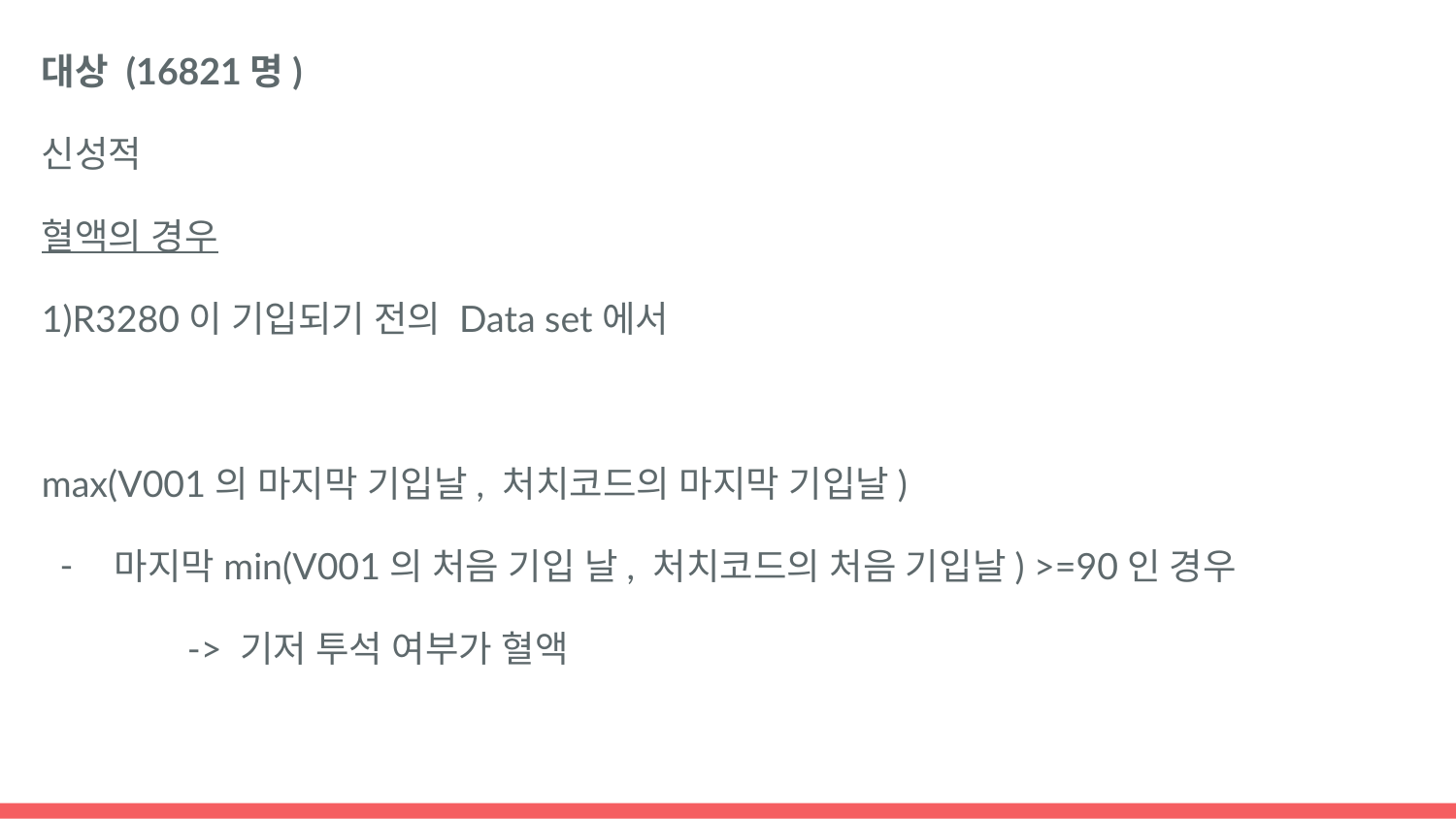

대상 (16821명)
신성적
혈액의 경우
1)R3280이 기입되기 전의 Data set에서

max(V001의 마지막 기입날, 처치코드의 마지막 기입날)
마지막min(V001의 처음 기입 날, 처치코드의 처음 기입날) >=90인 경우
-> 기저 투석 여부가 혈액